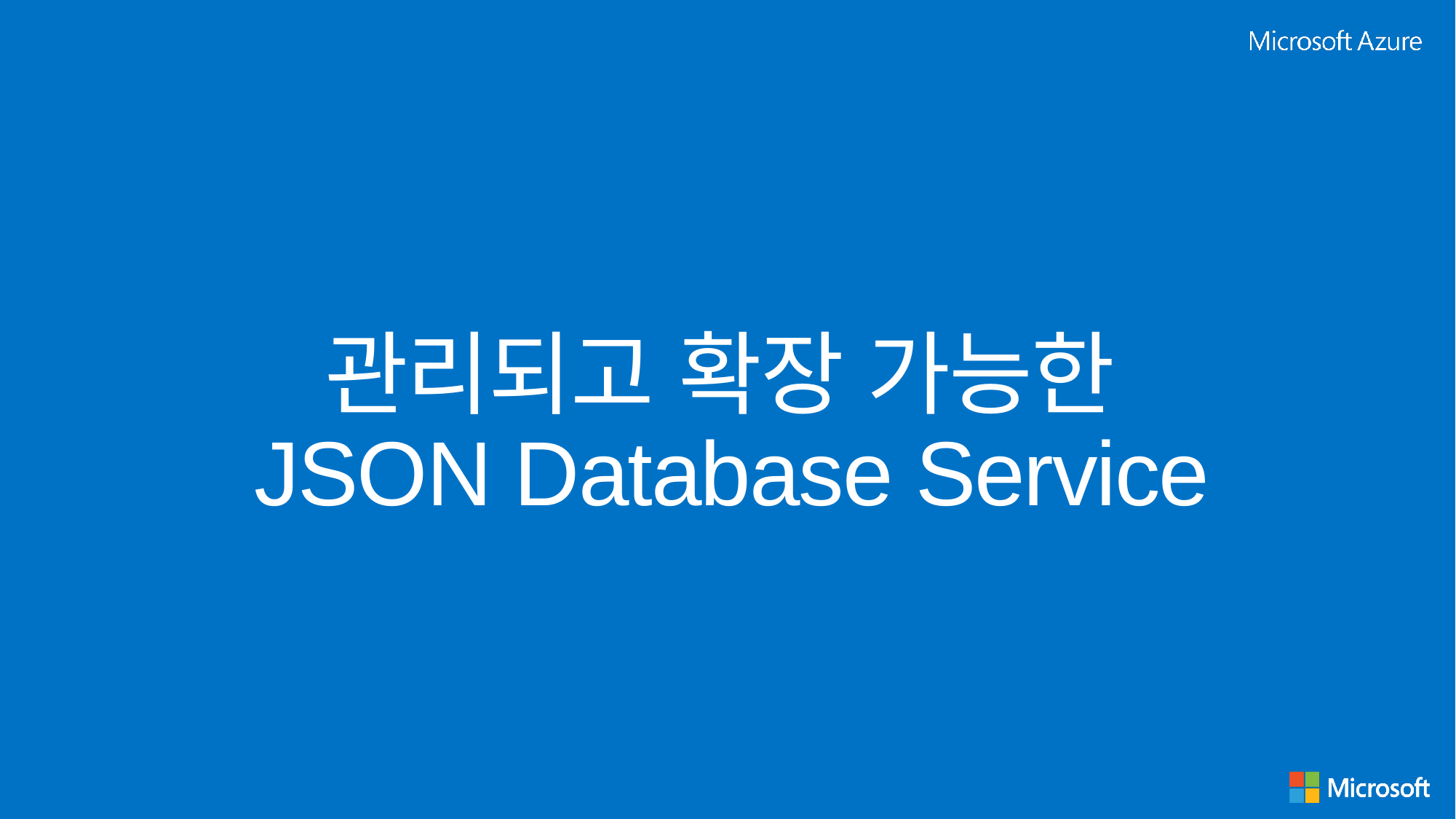

# 관리되고 확장 가능한 JSON Database Service